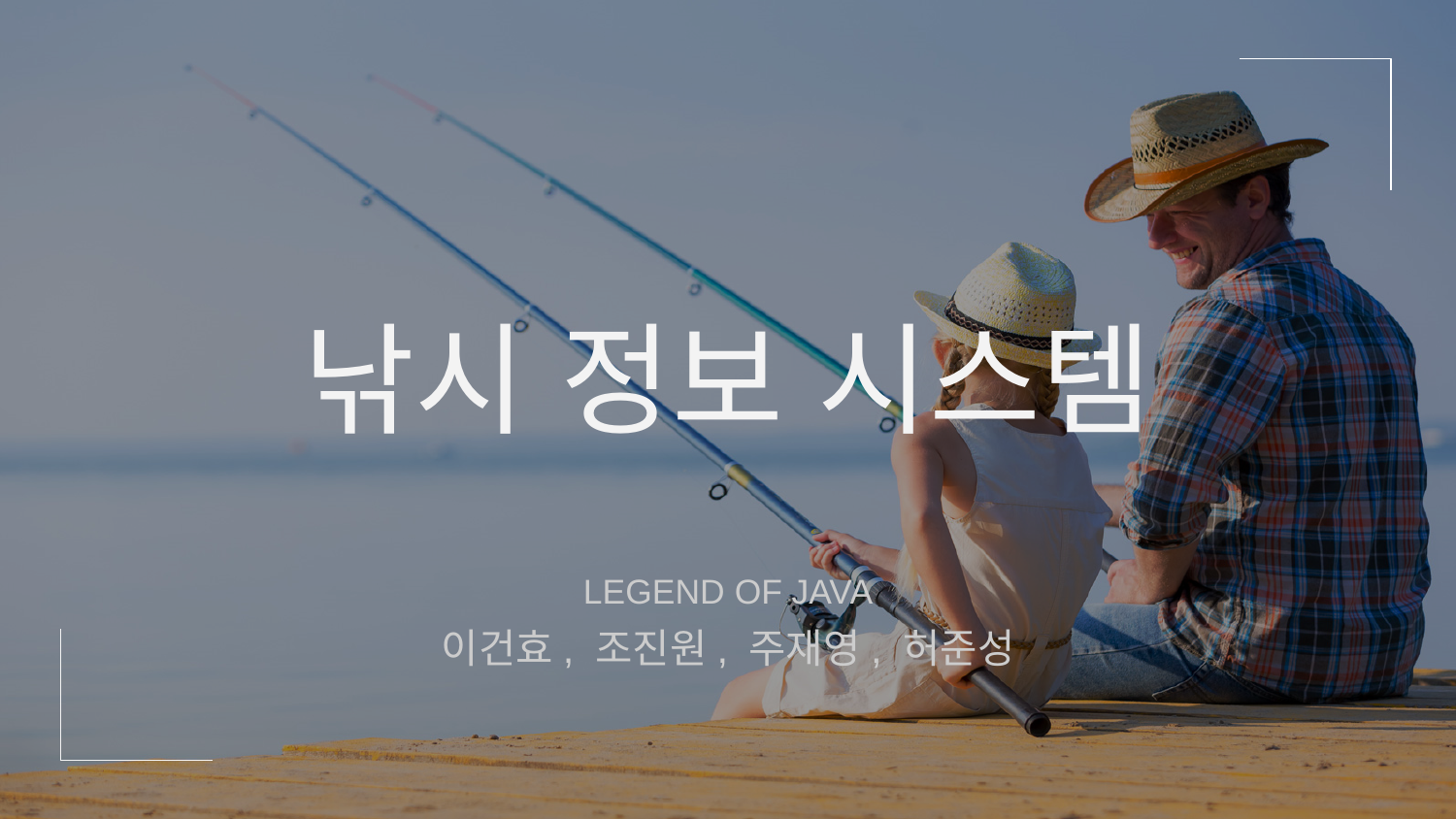

# 낚시 정보 시스템
LEGEND OF JAVA

이건효, 조진원, 주재영, 허준성